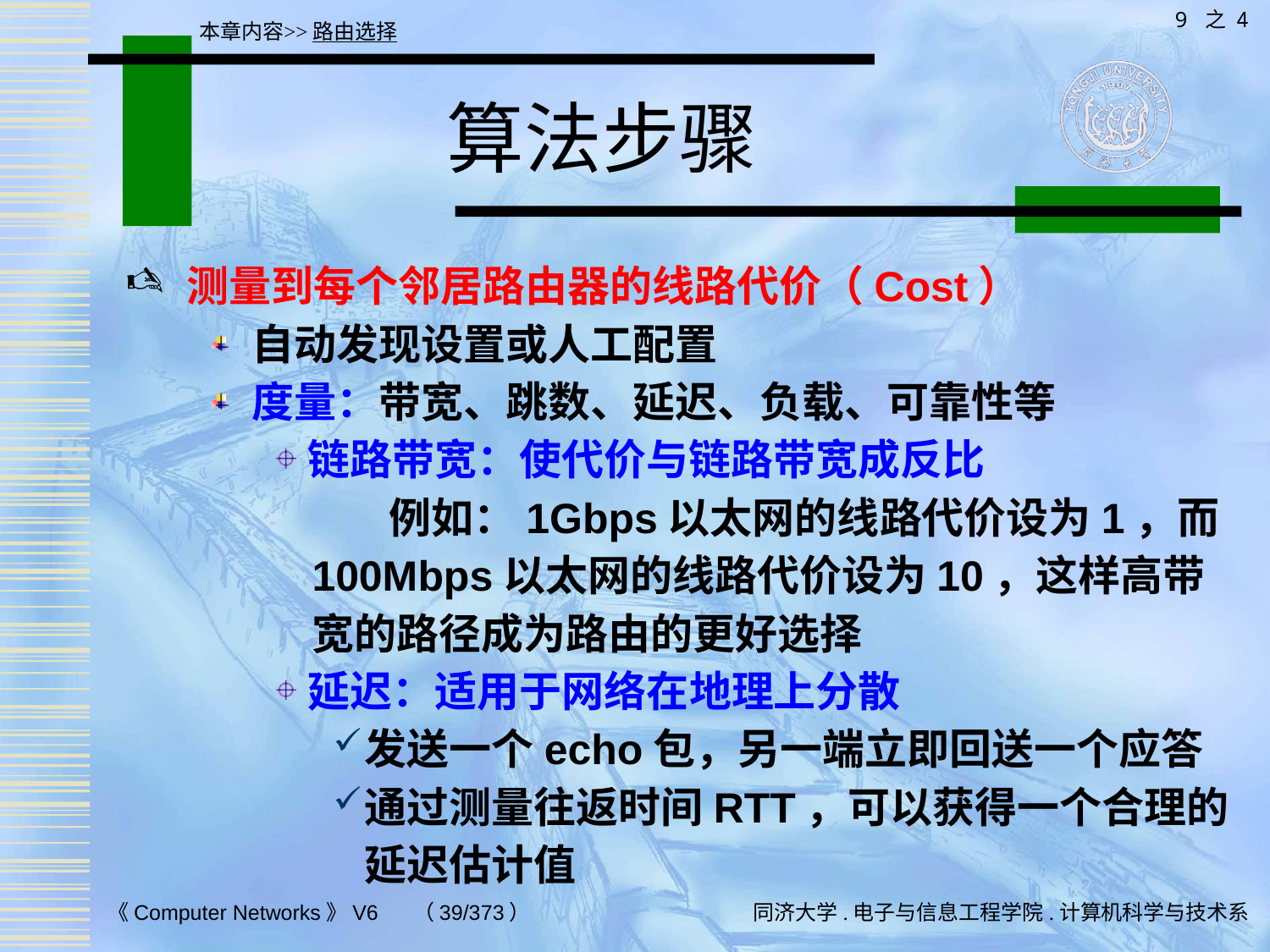

9 之 4
本章内容>>路由选择
# 算法步骤
测量到每个邻居路由器的线路代价（Cost）
自动发现设置或人工配置
度量：带宽、跳数、延迟、负载、可靠性等
链路带宽：使代价与链路带宽成反比
       例如：1Gbps以太网的线路代价设为1，而100Mbps以太网的线路代价设为10，这样高带宽的路径成为路由的更好选择
延迟：适用于网络在地理上分散
发送一个echo包，另一端立即回送一个应答
通过测量往返时间RTT，可以获得一个合理的延迟估计值